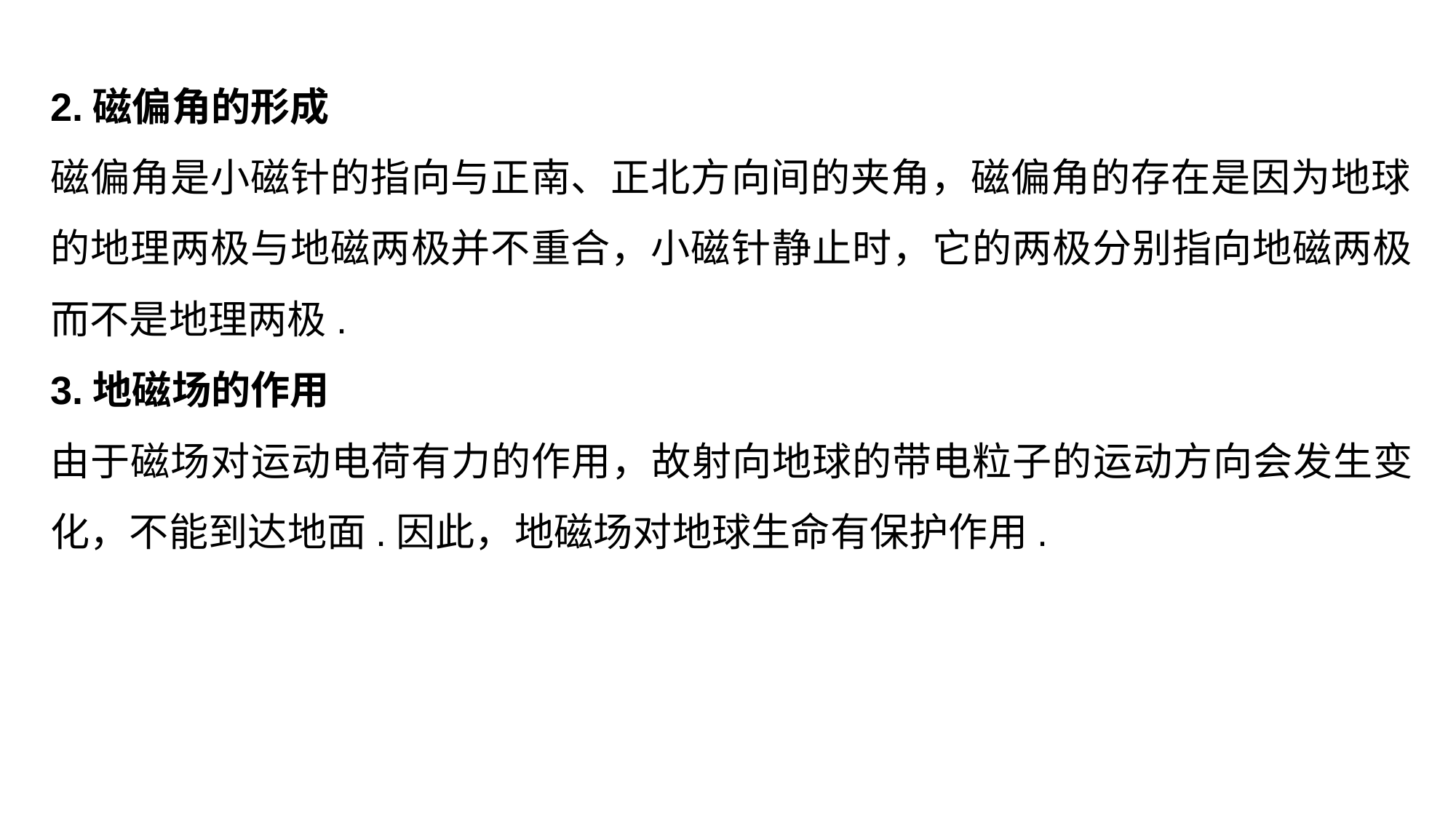

2.磁偏角的形成
磁偏角是小磁针的指向与正南、正北方向间的夹角，磁偏角的存在是因为地球的地理两极与地磁两极并不重合，小磁针静止时，它的两极分别指向地磁两极而不是地理两极.
3.地磁场的作用
由于磁场对运动电荷有力的作用，故射向地球的带电粒子的运动方向会发生变化，不能到达地面.因此，地磁场对地球生命有保护作用.